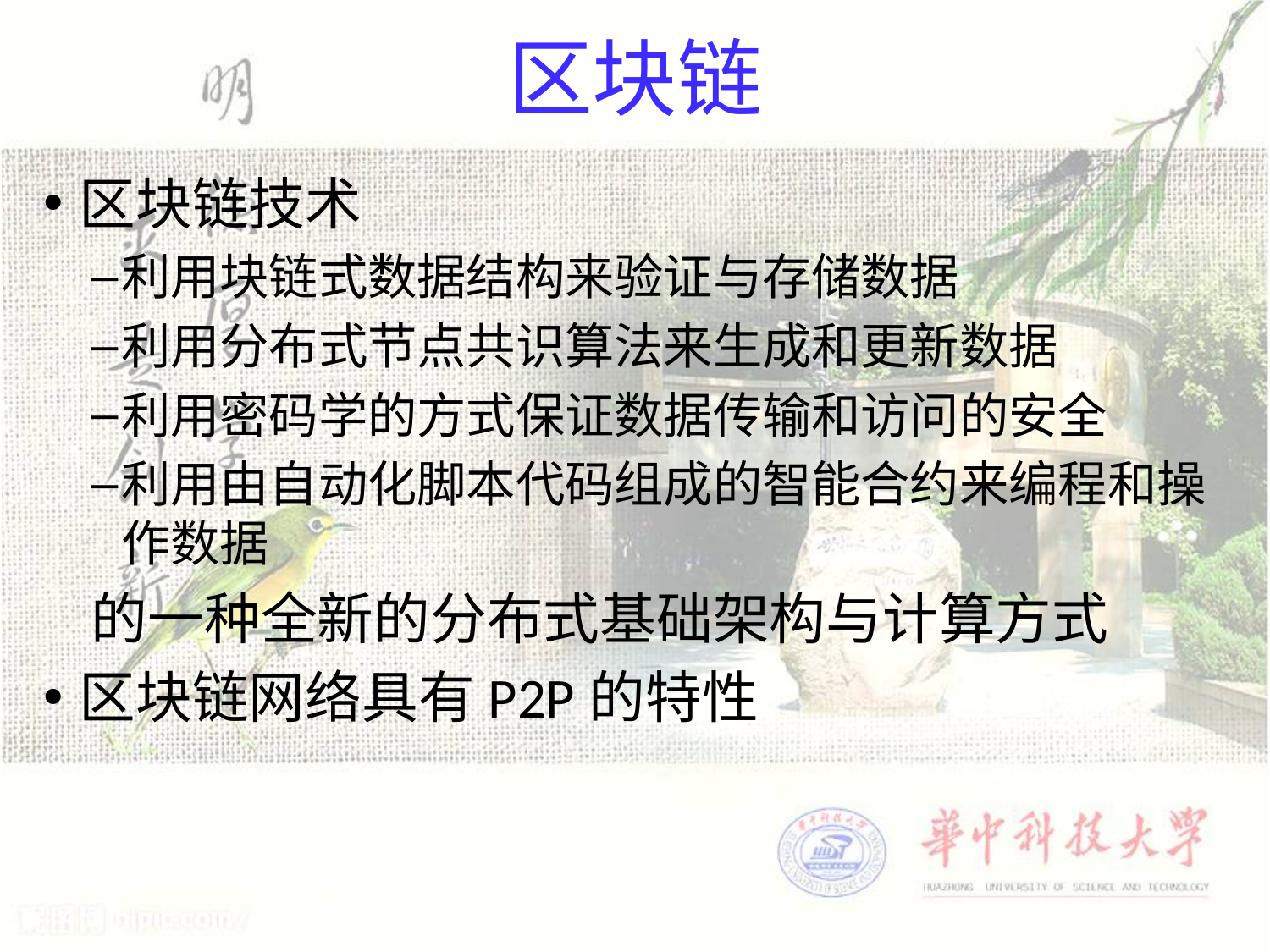

# 区块链
区块链技术
利用块链式数据结构来验证与存储数据
利用分布式节点共识算法来生成和更新数据
利用密码学的方式保证数据传输和访问的安全
利用由自动化脚本代码组成的智能合约来编程和操作数据
的一种全新的分布式基础架构与计算方式
区块链网络具有P2P的特性